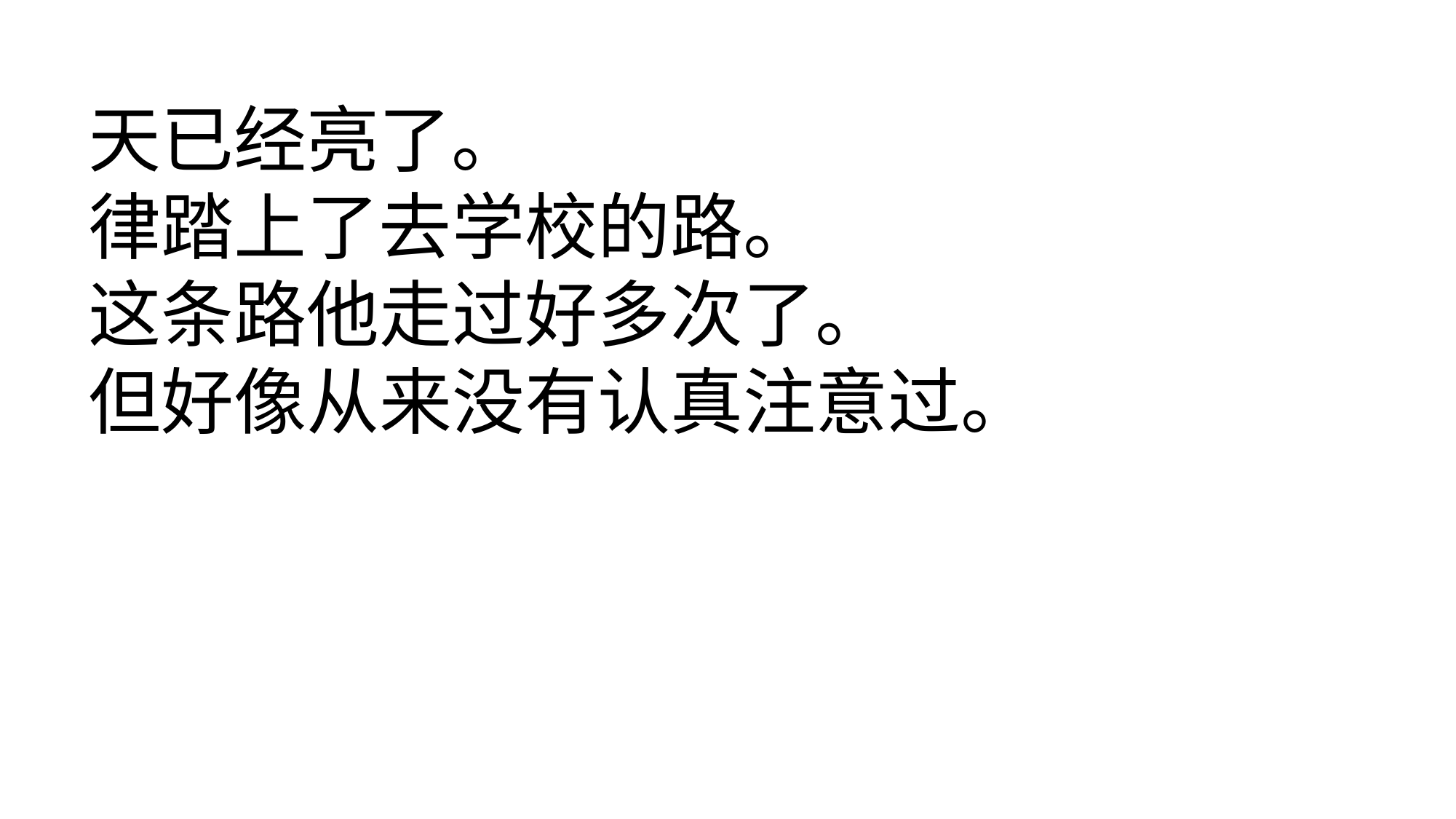

天已经亮了。
律踏上了去学校的路。
这条路他走过好多次了。
但好像从来没有认真注意过。